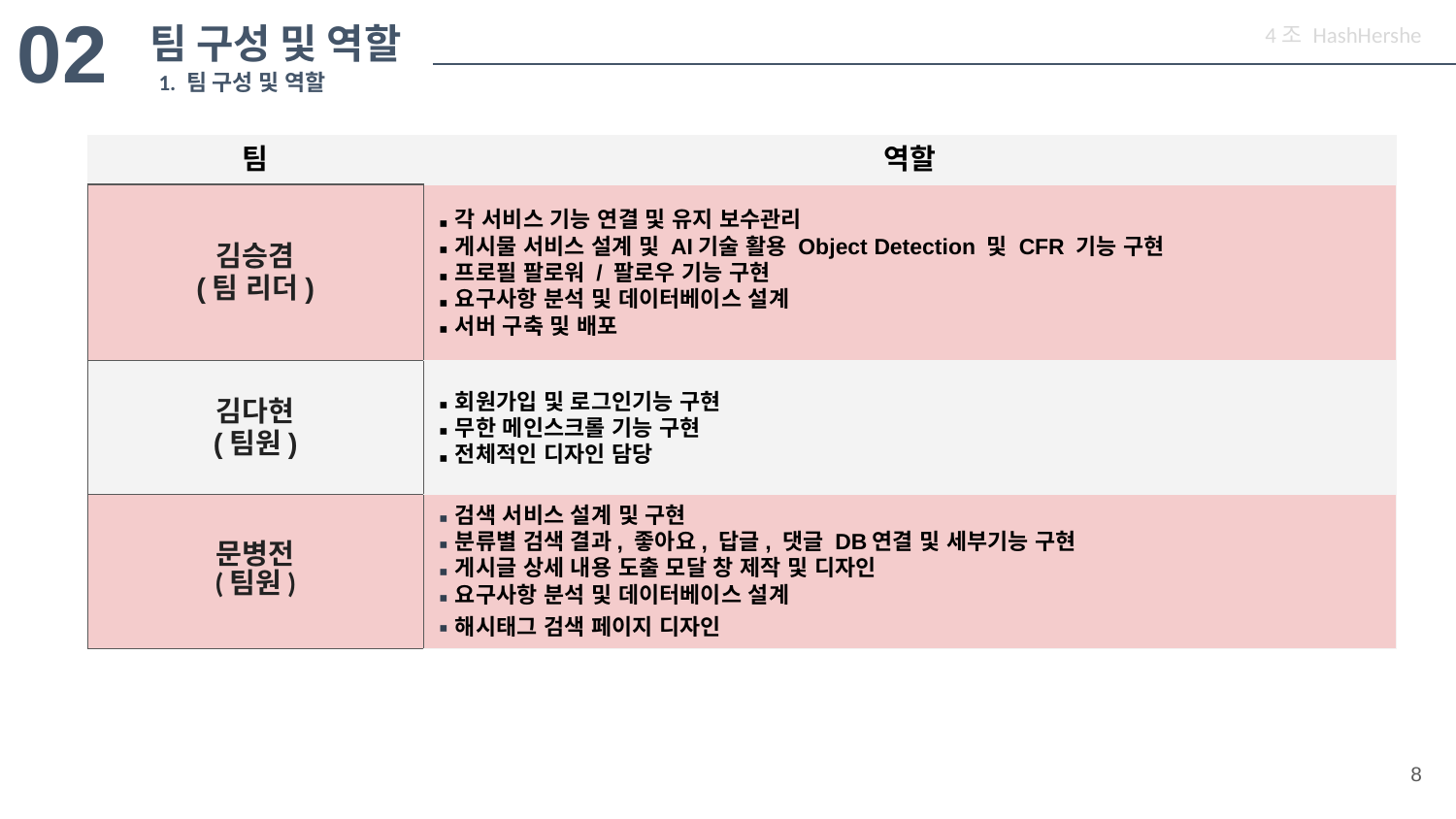

02
4조 HashHershe
팀 구성 및 역할
1. 팀 구성 및 역할
| 팀 | 역할 |
| --- | --- |
| 김승겸 (팀 리더) | 각 서비스 기능 연결 및 유지 보수관리 게시물 서비스 설계 및 AI기술 활용 Object Detection 및 CFR 기능 구현 프로필 팔로워 / 팔로우 기능 구현 요구사항 분석 및 데이터베이스 설계 서버 구축 및 배포 |
| 김다현 (팀원) | 회원가입 및 로그인기능 구현 무한 메인스크롤 기능 구현 전체적인 디자인 담당 |
| 문병전 (팀원) | 검색 서비스 설계 및 구현 분류별 검색 결과, 좋아요, 답글, 댓글 DB연결 및 세부기능 구현 게시글 상세 내용 도출 모달 창 제작 및 디자인 요구사항 분석 및 데이터베이스 설계 해시태그 검색 페이지 디자인 |
8